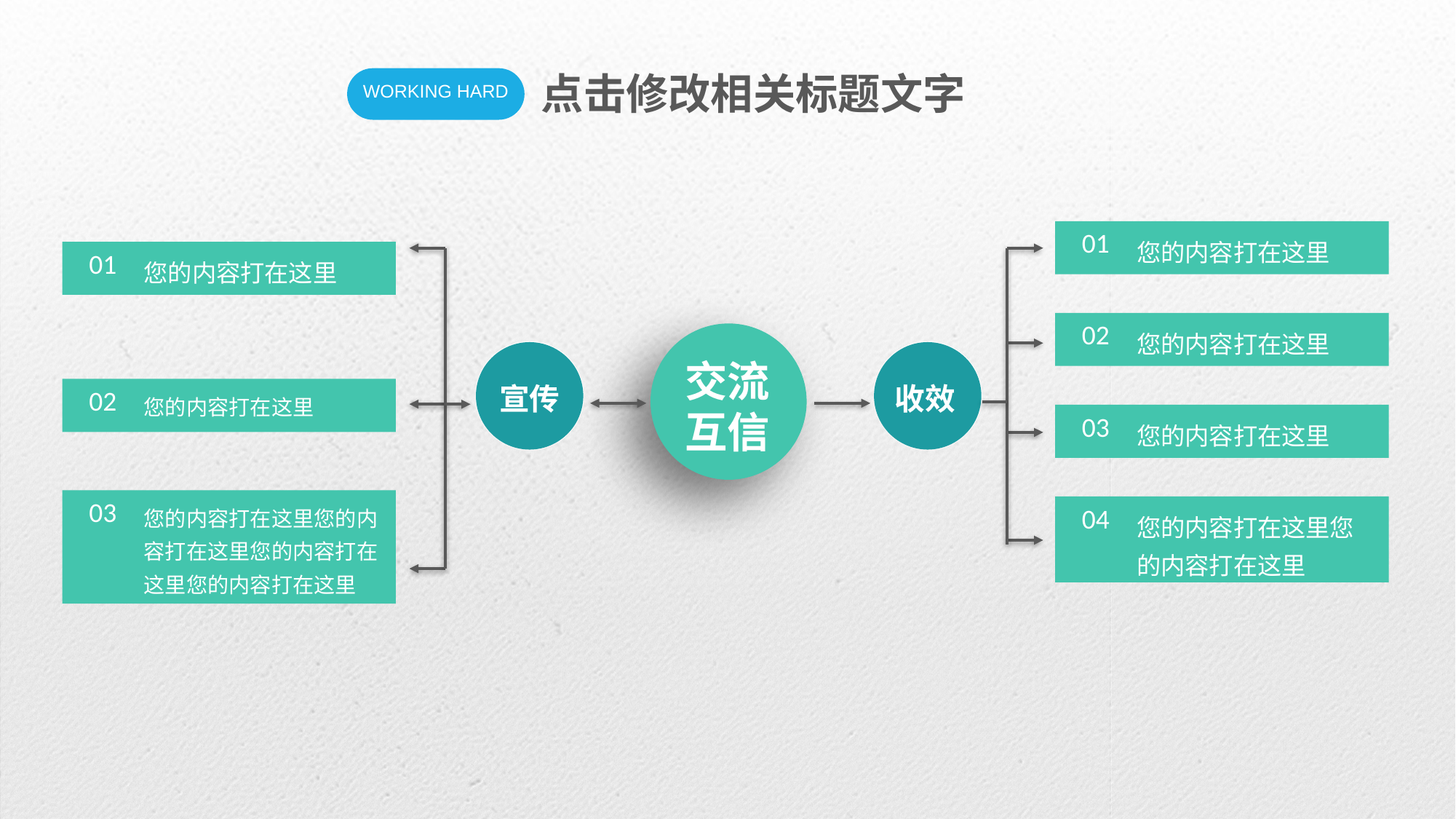

点击修改相关标题文字
01

您的内容打在这里
01

您的内容打在这里
02

您的内容打在这里

交流
互信

宣传

收效
02

您的内容打在这里
03

您的内容打在这里
03

您的内容打在这里您的内容打在这里您的内容打在这里您的内容打在这里
04

您的内容打在这里您的内容打在这里